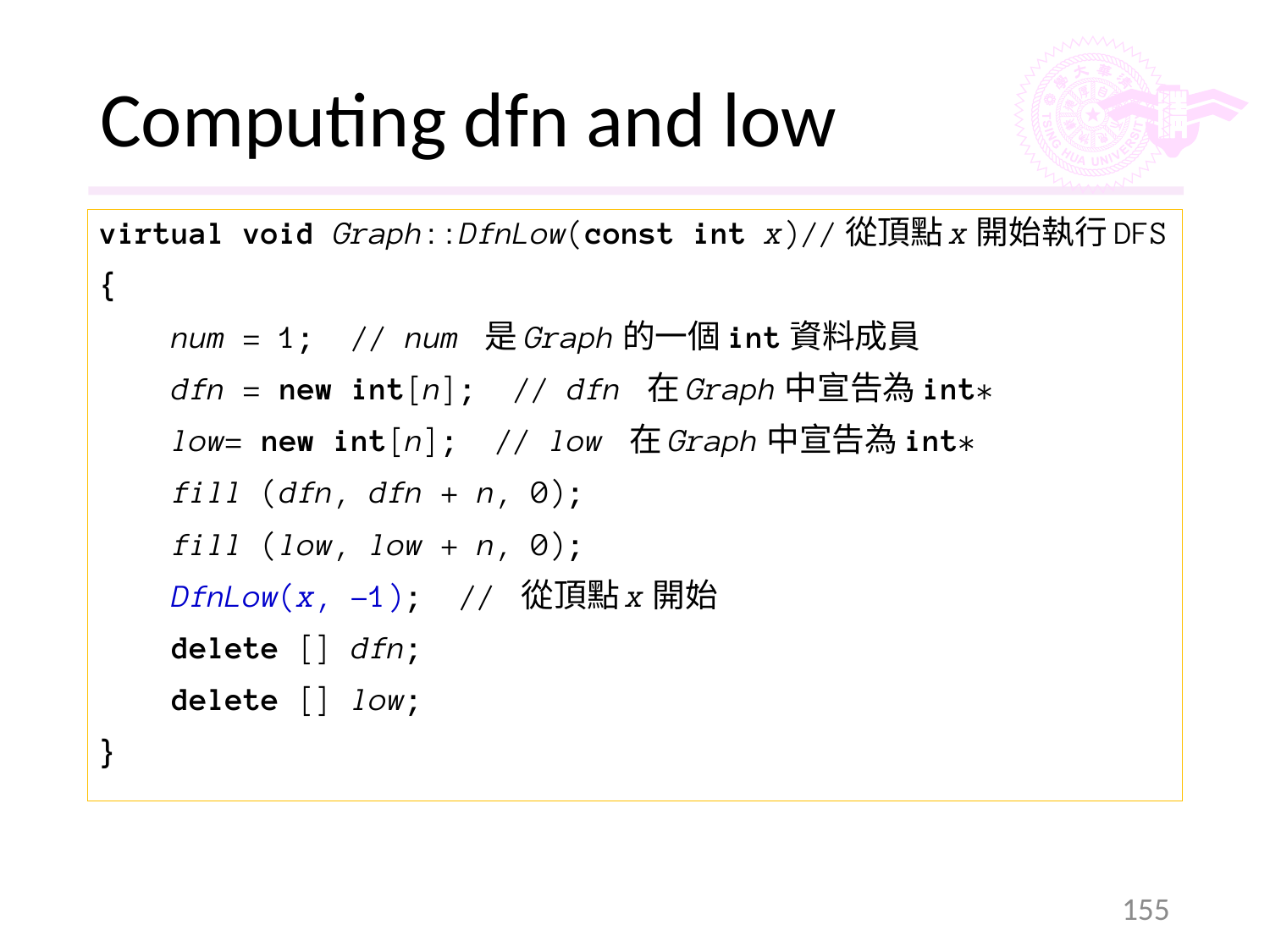

# Computing dfn and low
virtual void Graph::DfnLow(const int x)//從頂點x開始執行DFS
{
    num = 1;  // num 是Graph的一個int資料成員
    dfn = new int[n];  // dfn 在Graph中宣告為int*
    low= new int[n];  // low 在Graph中宣告為int*
    fill (dfn, dfn + n, 0);
    fill (low, low + n, 0);
    DfnLow(x, -1);  // 從頂點x開始
    delete [] dfn;
    delete [] low;
}
155